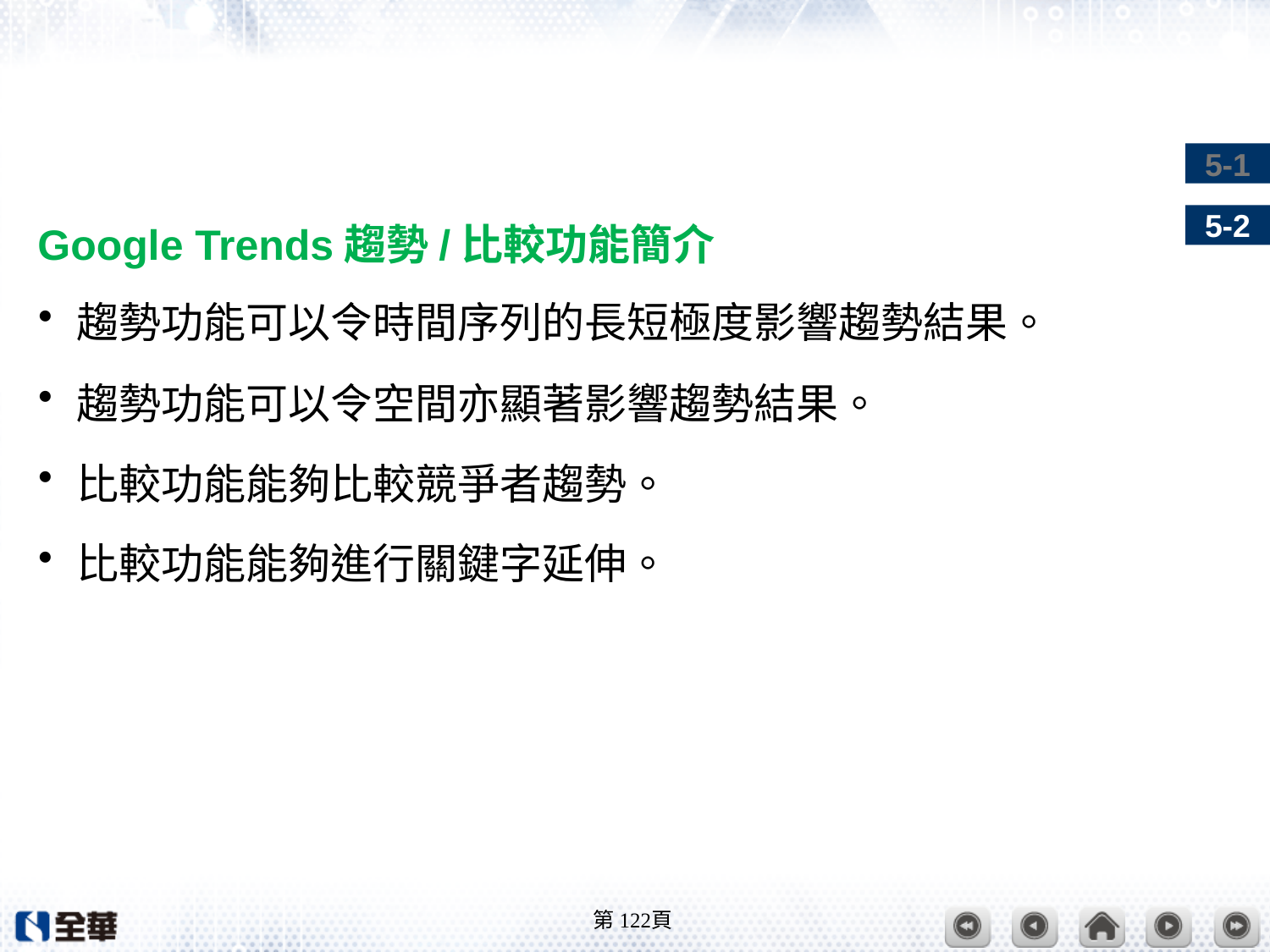

#
Google Trends趨勢/比較功能簡介
趨勢功能可以令時間序列的長短極度影響趨勢結果。
趨勢功能可以令空間亦顯著影響趨勢結果。
比較功能能夠比較競爭者趨勢。
比較功能能夠進行關鍵字延伸。